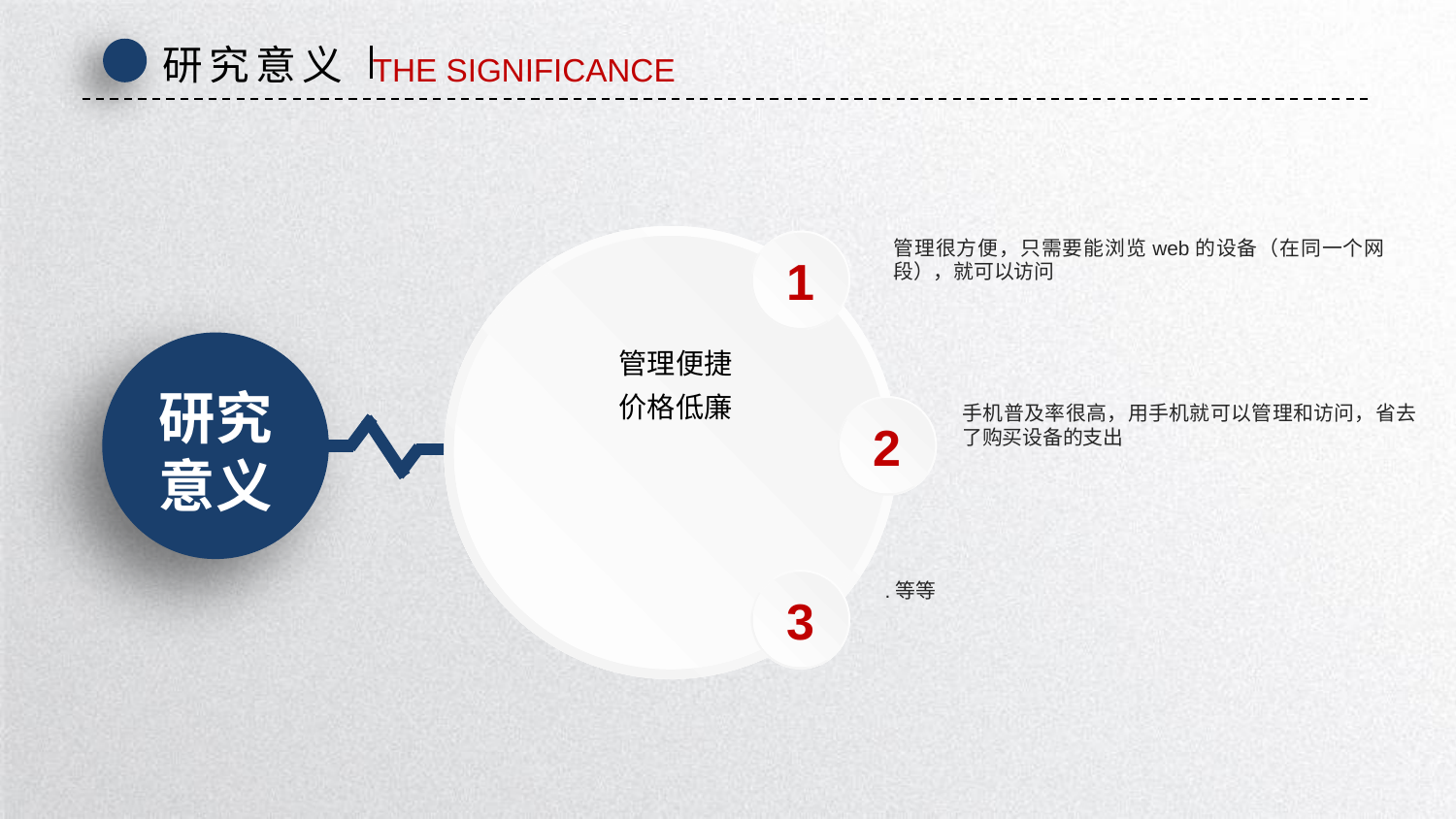

研究意义

THE SIGNIFICANCE

1
管理很方便，只需要能浏览web的设备（在同一个网段），就可以访问

管理便捷
价格低廉

研究
意义

2
手机普及率很高，用手机就可以管理和访问，省去了购买设备的支出

3
.等等